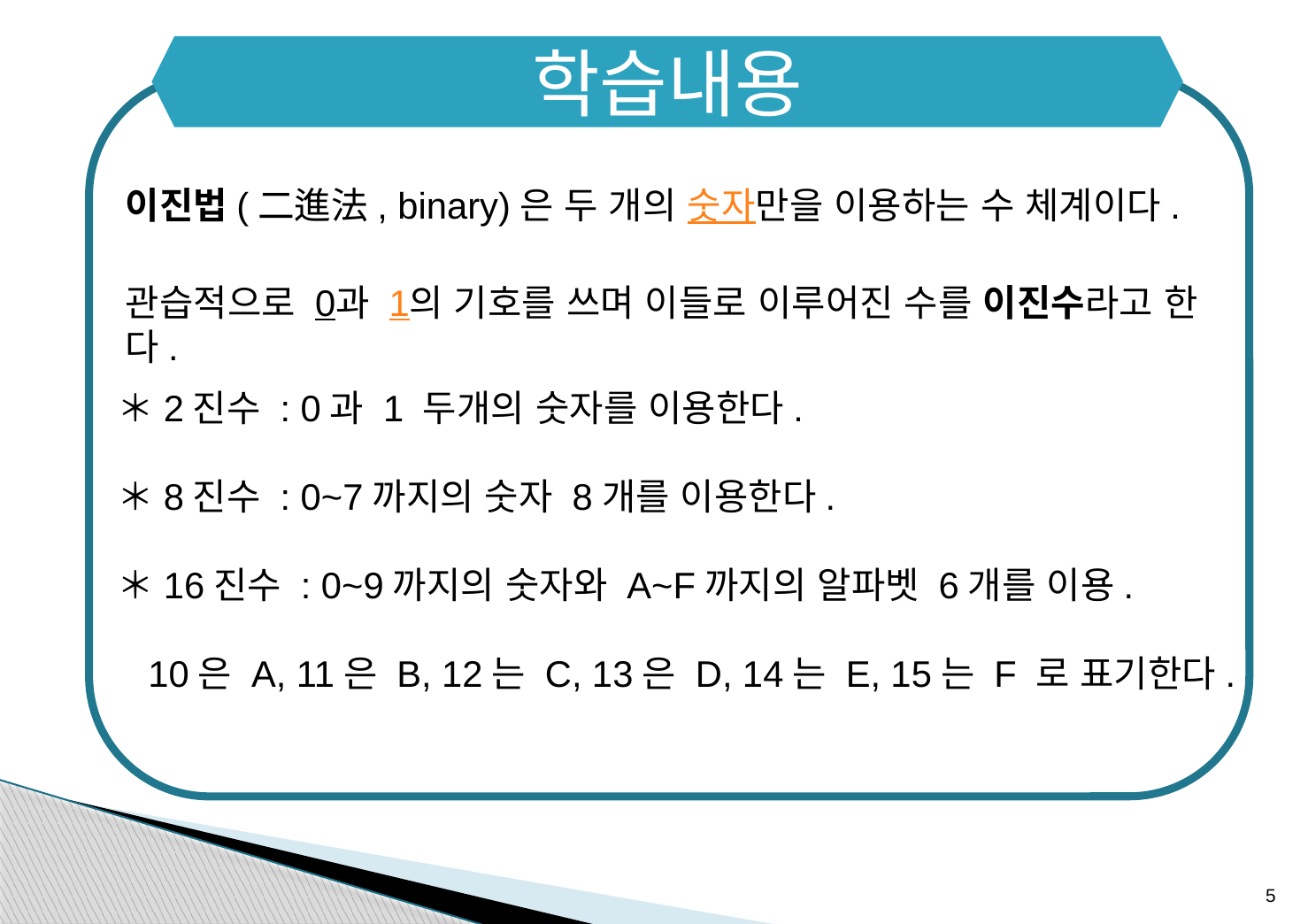

학습내용

이진법(二進法, binary)은 두 개의 숫자만을 이용하는 수 체계이다.

관습적으로 0과 1의 기호를 쓰며 이들로 이루어진 수를 이진수라고 한다.
＊2진수 : 0과 1 두개의 숫자를 이용한다.

＊8진수 : 0~7까지의 숫자 8개를 이용한다.

＊16진수 : 0~9까지의 숫자와 A~F까지의 알파벳 6개를 이용.

   10은 A, 11은 B, 12는 C, 13은 D, 14는 E, 15는 F 로 표기한다.

5